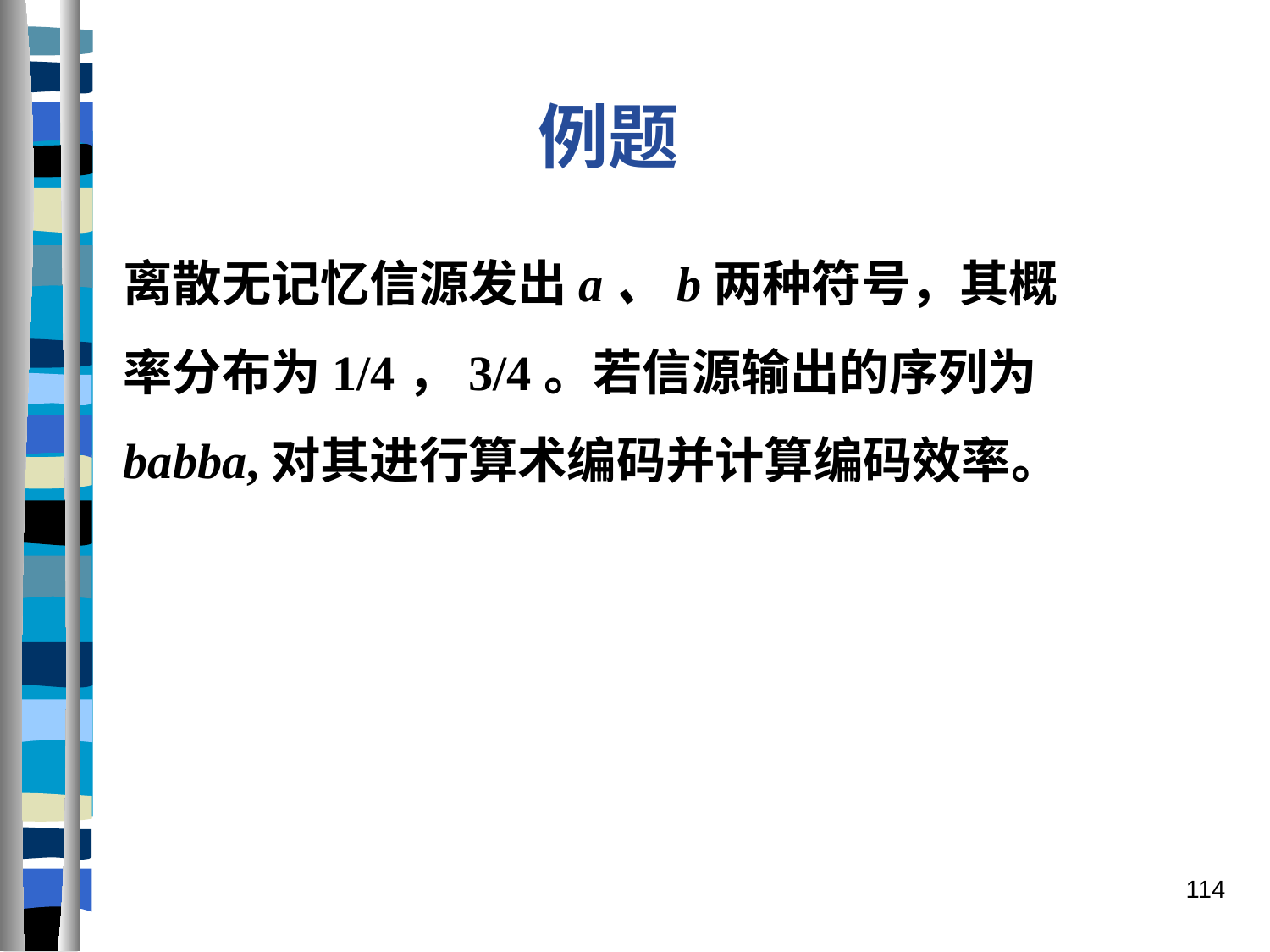

例题
离散无记忆信源发出a、b两种符号，其概率分布为1/4，3/4。若信源输出的序列为babba,对其进行算术编码并计算编码效率。
114